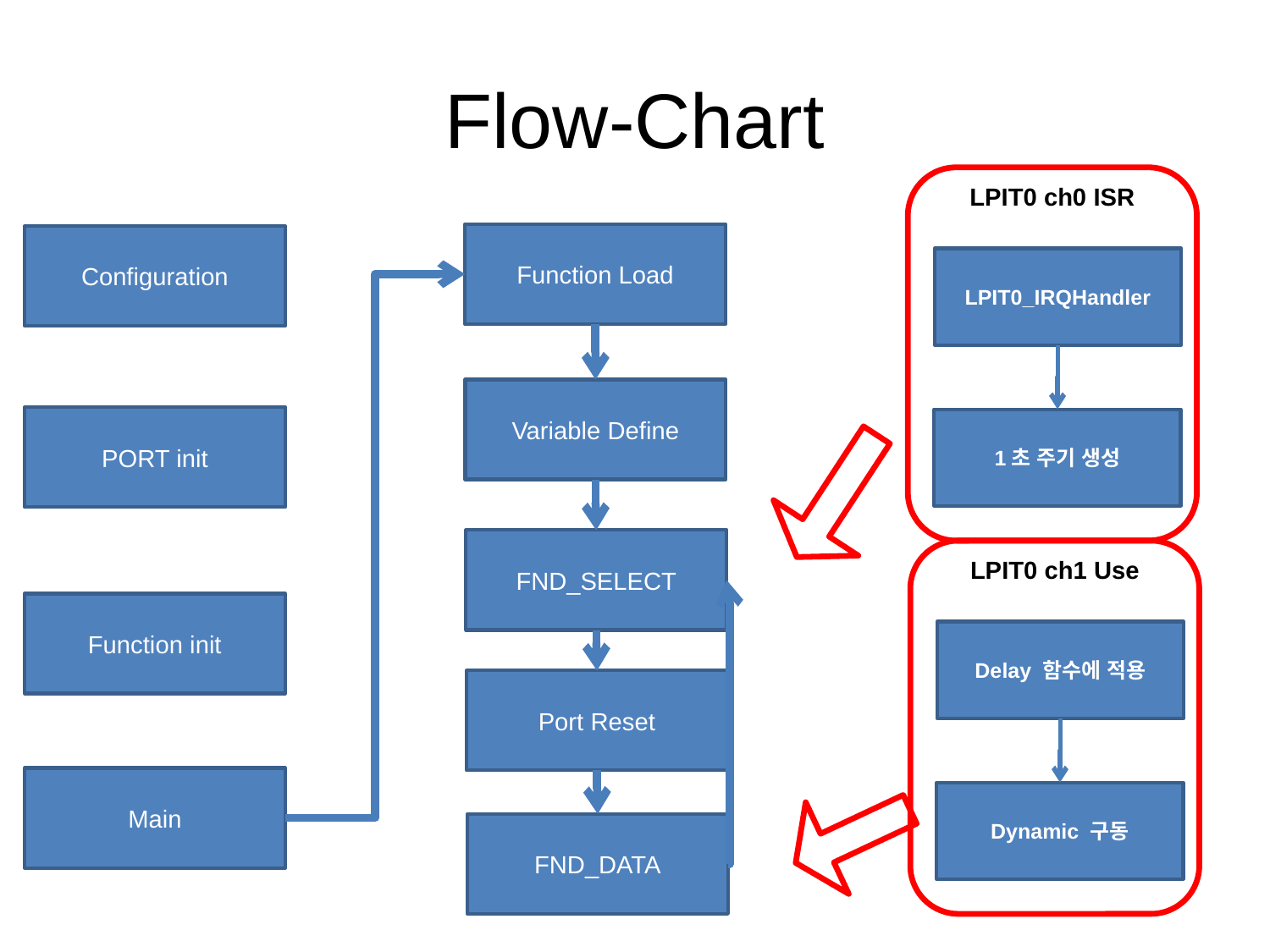

# Flow-Chart

LPIT0 ch0 ISR
LPIT0_IRQHandler
1초 주기 생성

Function Load
Variable Define
FND_SELECT
Port Reset
FND_DATA
Configuration
PORT init
Function init
Main

LPIT0 ch1 Use
Delay 함수에 적용
Dynamic 구동